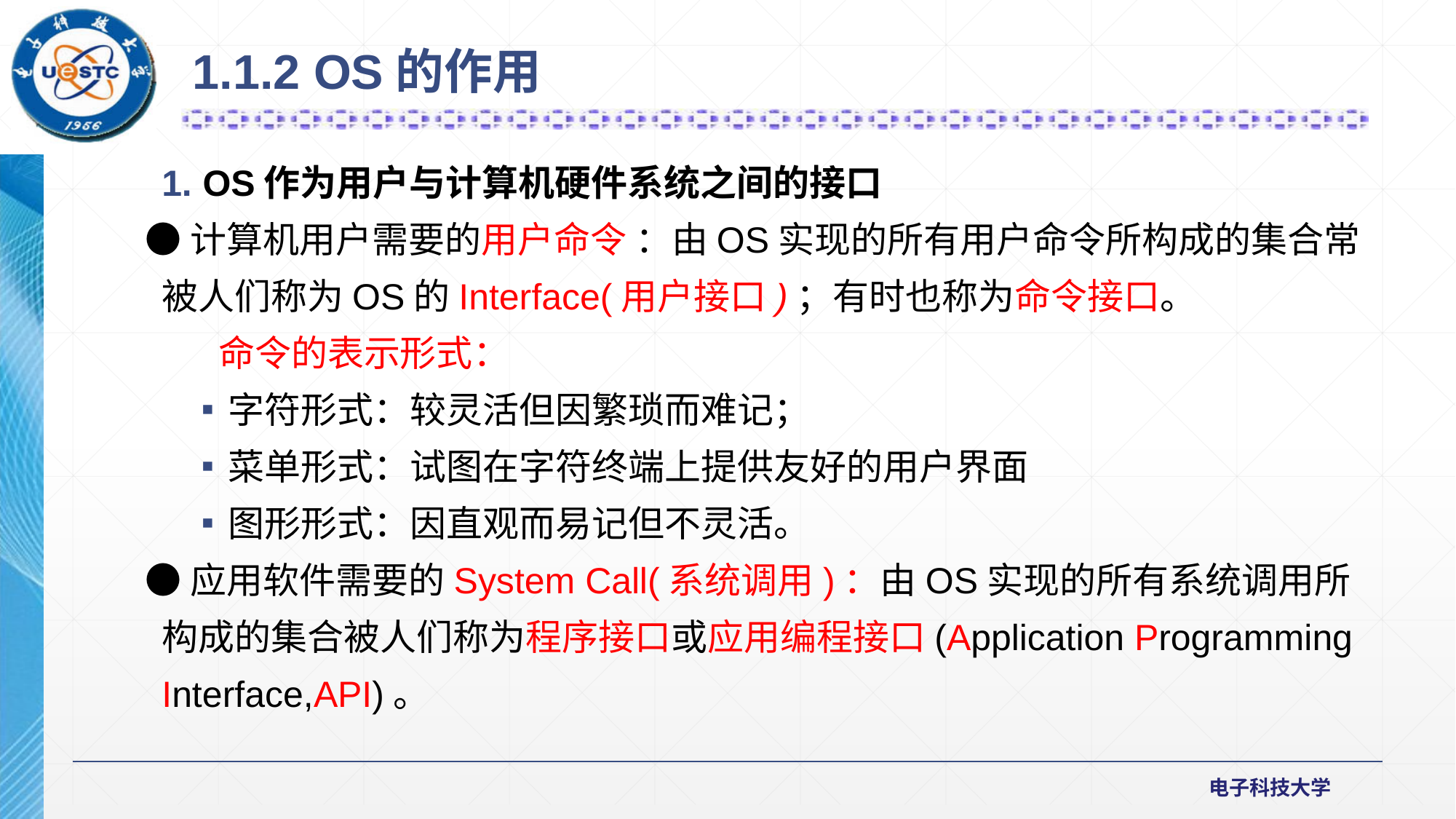

1.1.2 OS的作用
OS作为用户与计算机硬件系统之间的接口
●计算机用户需要的用户命令 ：由OS实现的所有用户命令所构成的集合常被人们称为OS的Interface(用户接口)；有时也称为命令接口。
 命令的表示形式：
字符形式：较灵活但因繁琐而难记；
菜单形式：试图在字符终端上提供友好的用户界面
图形形式：因直观而易记但不灵活。
●应用软件需要的System Call(系统调用)：由OS实现的所有系统调用所构成的集合被人们称为程序接口或应用编程接口(Application Programming Interface,API)。